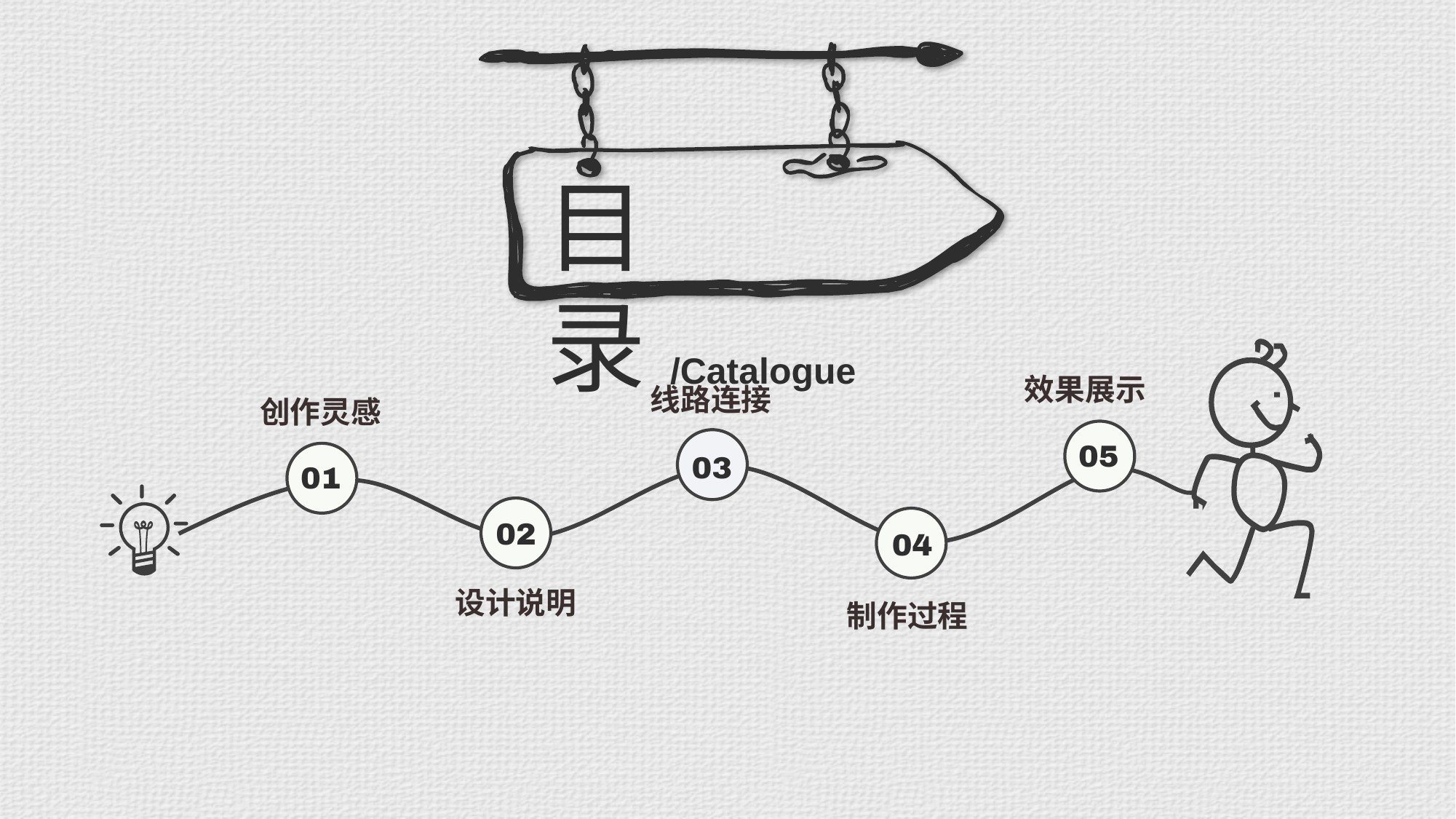

目 录/Catalogue

效果展示
线路连接
创作灵感

05

03

01

02

04
设计说明
制作过程